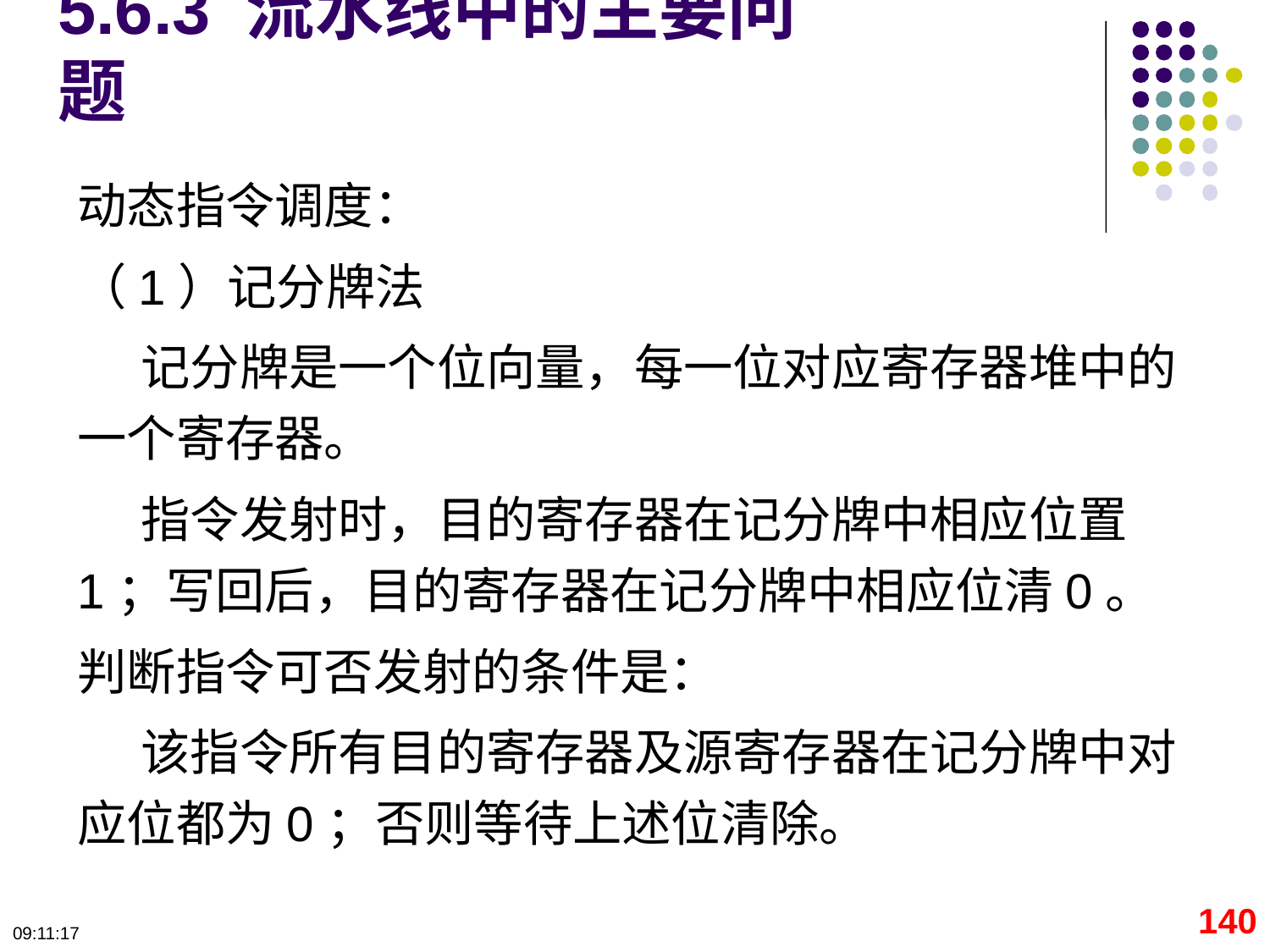

# 5.6.3 流水线中的主要问题
动态指令调度：
（1）记分牌法
记分牌是一个位向量，每一位对应寄存器堆中的一个寄存器。
指令发射时，目的寄存器在记分牌中相应位置1；写回后，目的寄存器在记分牌中相应位清0。
判断指令可否发射的条件是：
该指令所有目的寄存器及源寄存器在记分牌中对应位都为0；否则等待上述位清除。

140
09:11:17